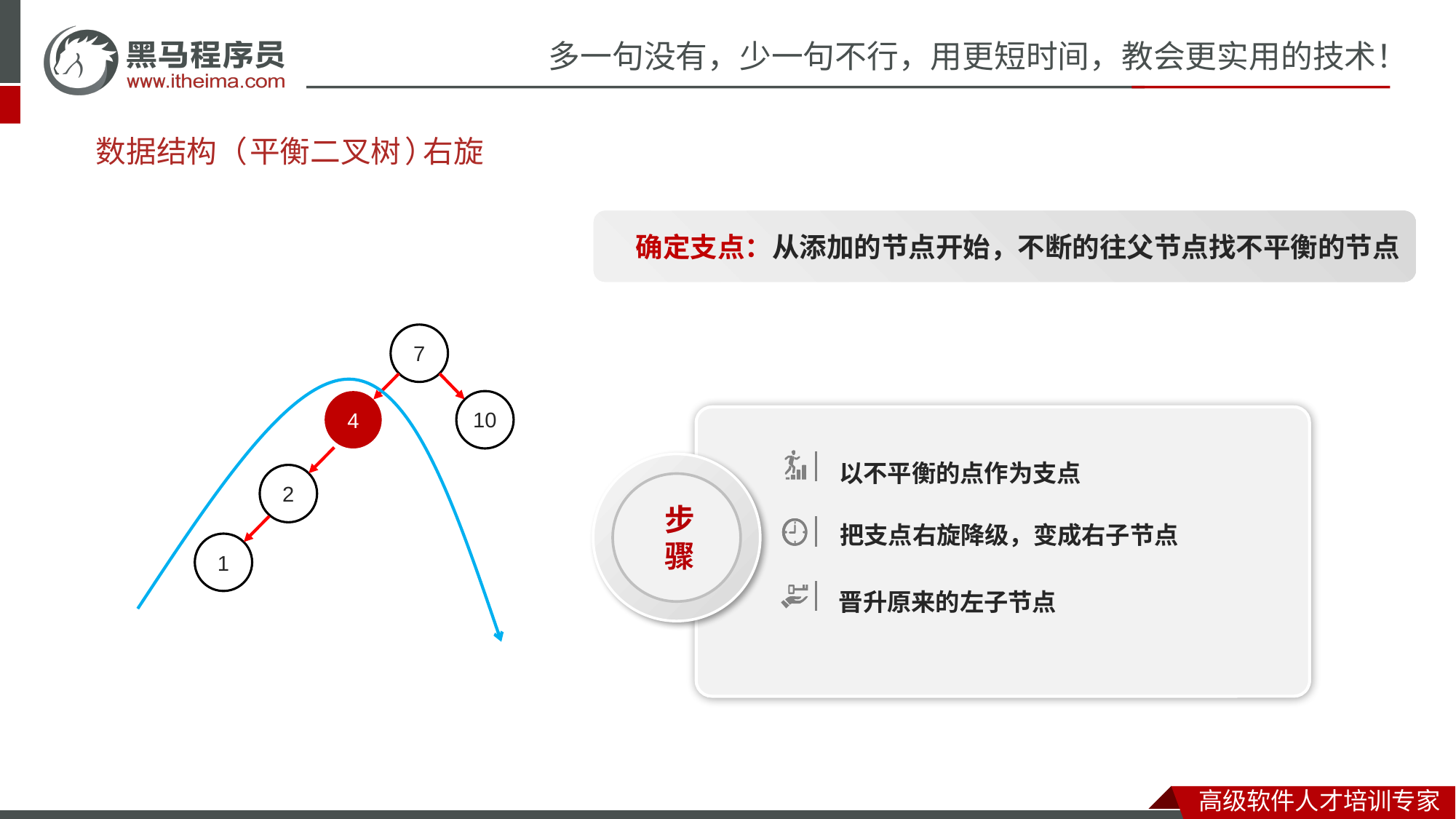

# 数据结构（
平衡
二叉
树
）
右旋

确定支点：从添加的节点开始，不断的往父节点找不平衡的节点
7

4

10

以不平衡的点作为支点

步骤
2
把支点右旋降级，变成右子节点
1
晋升原来的左子节点